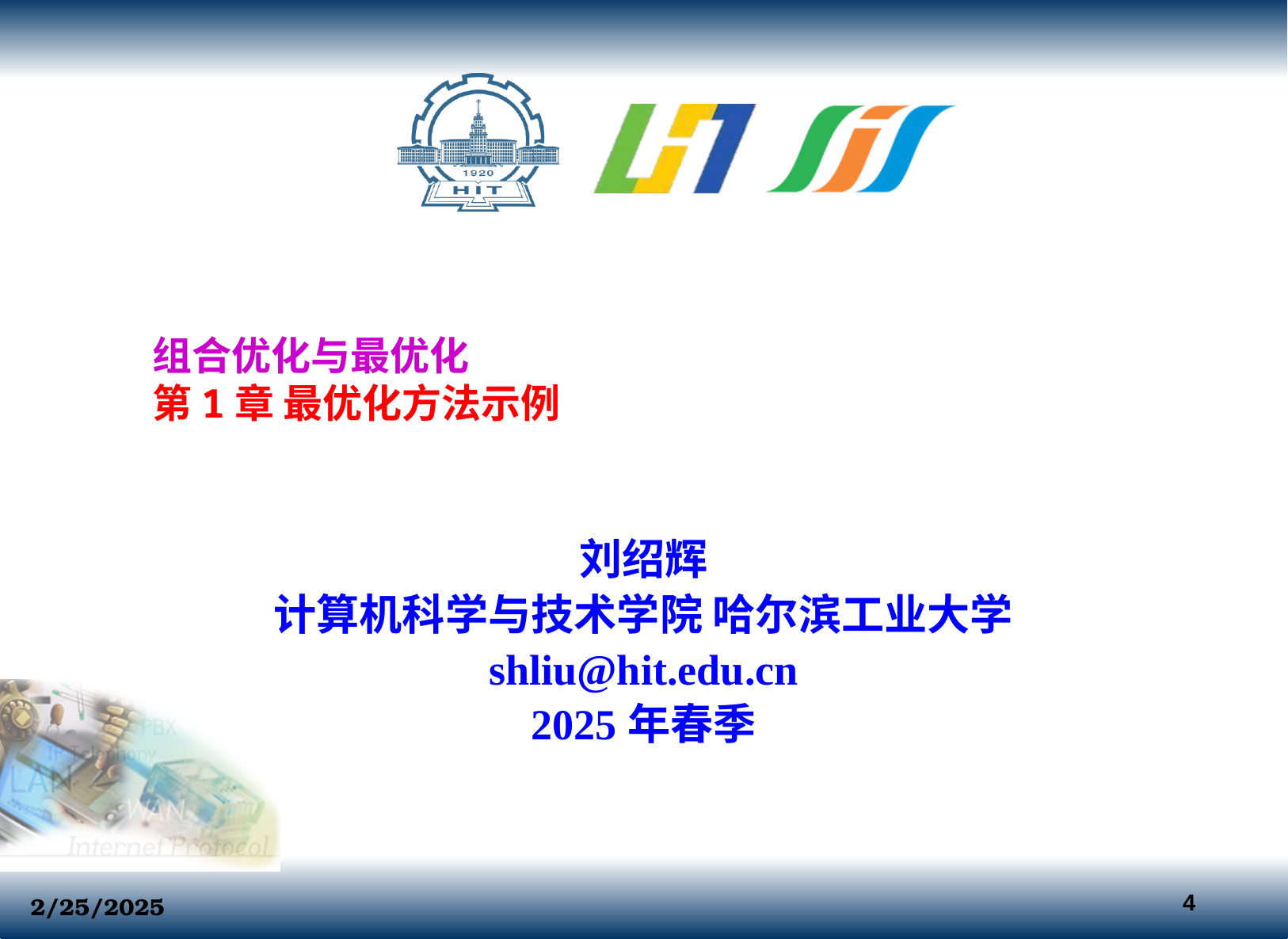

组合优化与最优化
第1章 最优化方法示例
刘绍辉
计算机科学与技术学院 哈尔滨工业大学
shliu@hit.edu.cn
2025年春季